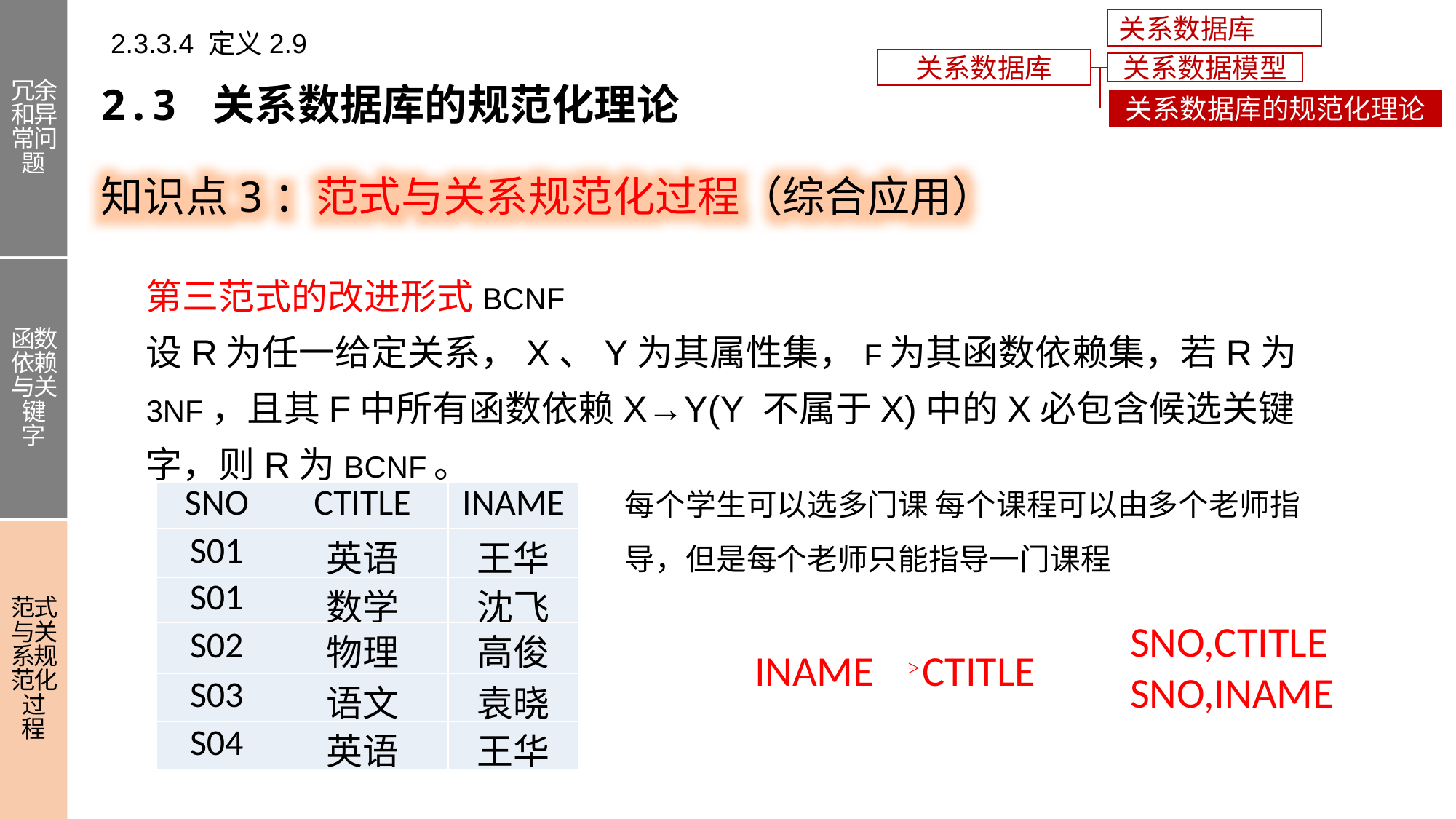

冗余和异常问题
函数依赖与关键字
范式与关系规范化过程
关系数据库概述
2.3.3.4 定义2.9
关系数据库
关系数据模型
2.3 关系数据库的规范化理论
关系数据库的规范化理论
知识点3：范式与关系规范化过程（综合应用）
第三范式的改进形式BCNF
设R为任一给定关系，X、Y为其属性集，F为其函数依赖集，若R为3NF，且其F中所有函数依赖X→Y(Y 不属于X)中的X必包含候选关键字，则R为BCNF。
每个学生可以选多门课 每个课程可以由多个老师指导，但是每个老师只能指导一门课程
| SNO | CTITLE | INAME |
| --- | --- | --- |
| S01 | 英语 | 王华 |
| S01 | 数学 | 沈飞 |
| S02 | 物理 | 高俊 |
| S03 | 语文 | 袁晓 |
| S04 | 英语 | 王华 |
SNO,CTITLE
SNO,INAME
INAME     CTITLE